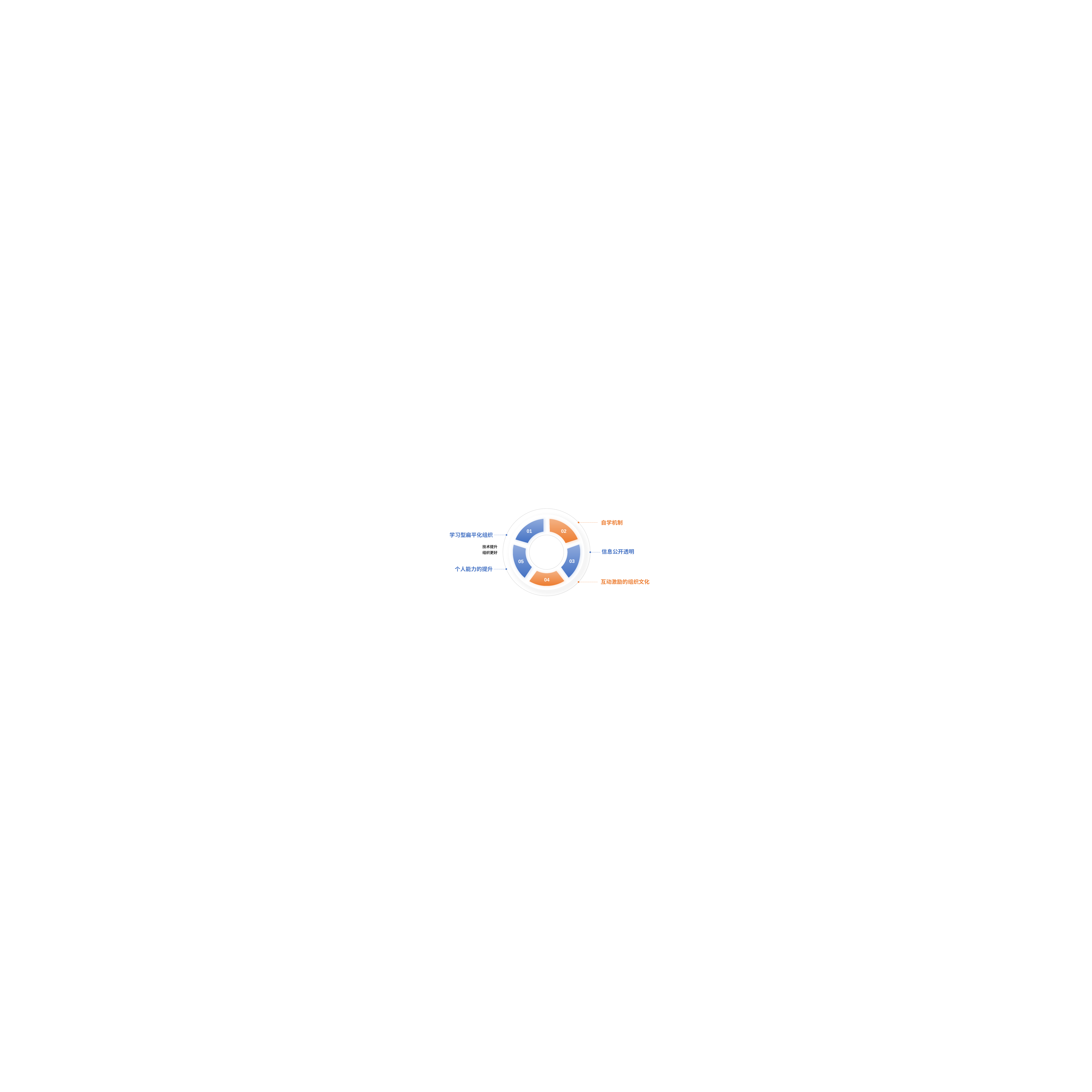

02
01
自学机制
学习型扁平化组织

技术提升
组织更好
03
05
信息公开透明
个人能力的提升
04
互动激励的组织文化